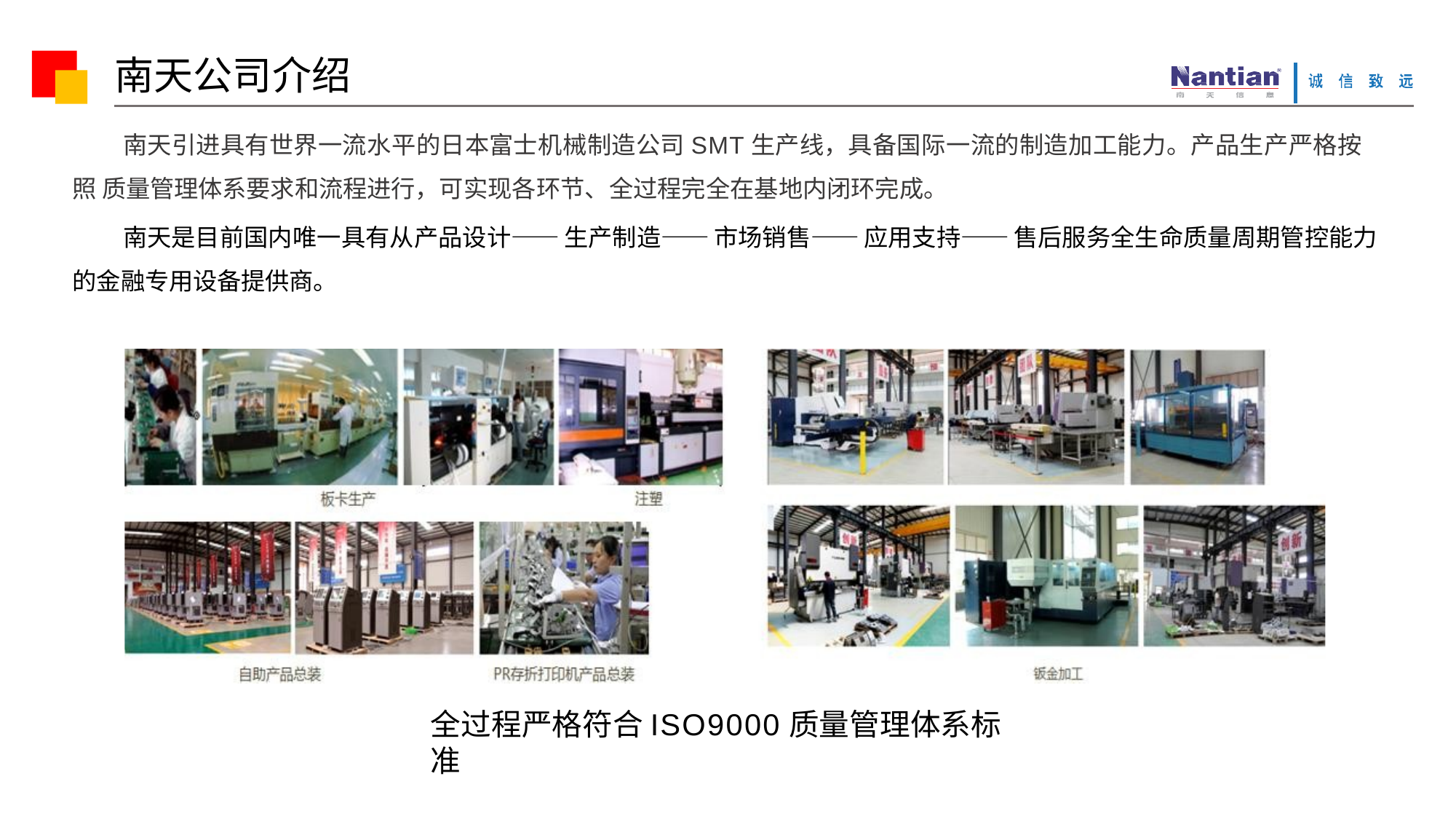

# 南天公司介绍

南天引进具有世界一流水平的日本富士机械制造公司SMT生产线，具备国际一流的制造加工能力。产品生产严格按照 质量管理体系要求和流程进行，可实现各环节、全过程完全在基地内闭环完成。
南天是目前国内唯一具有从产品设计——生产制造——市场销售——应用支持——售后服务全生命质量周期管控能力 的金融专用设备提供商。

全过程严格符合ISO9000质量管理体系标准